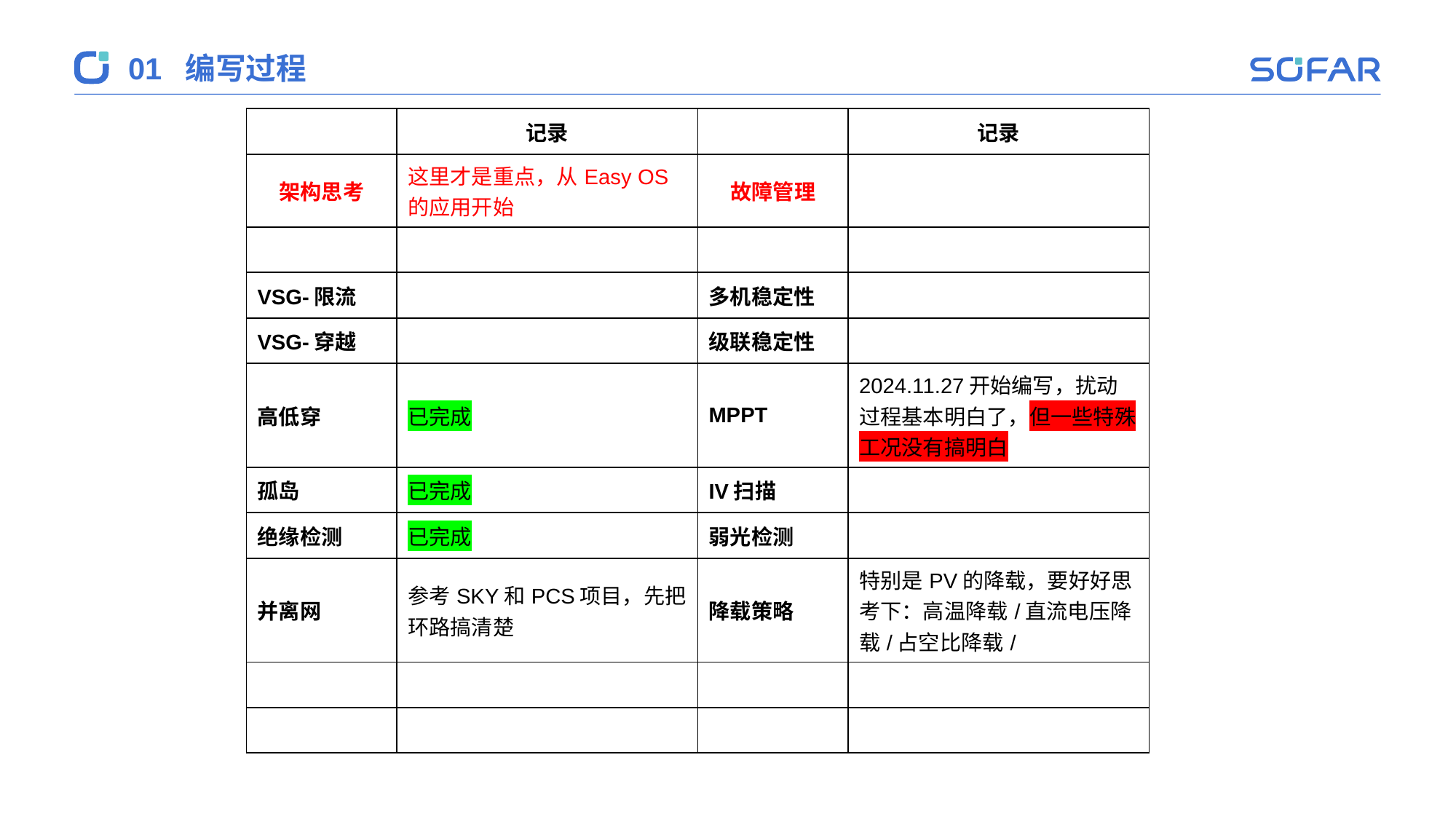

01
编写过程
|  | 记录 |  | 记录 |
| --- | --- | --- | --- |
| 架构思考 | 这里才是重点，从Easy OS的应用开始 | 故障管理 |  |
|  |  |  |  |
| VSG-限流 |  | 多机稳定性 |  |
| VSG-穿越 |  | 级联稳定性 |  |
| 高低穿 | 已完成 | MPPT | 2024.11.27开始编写，扰动过程基本明白了，但一些特殊工况没有搞明白 |
| 孤岛 | 已完成 | IV扫描 |  |
| 绝缘检测 | 已完成 | 弱光检测 |  |
| 并离网 | 参考SKY和PCS项目，先把环路搞清楚 | 降载策略 | 特别是PV的降载，要好好思考下：高温降载/直流电压降载/占空比降载/ |
|  |  |  |  |
|  |  |  |  |